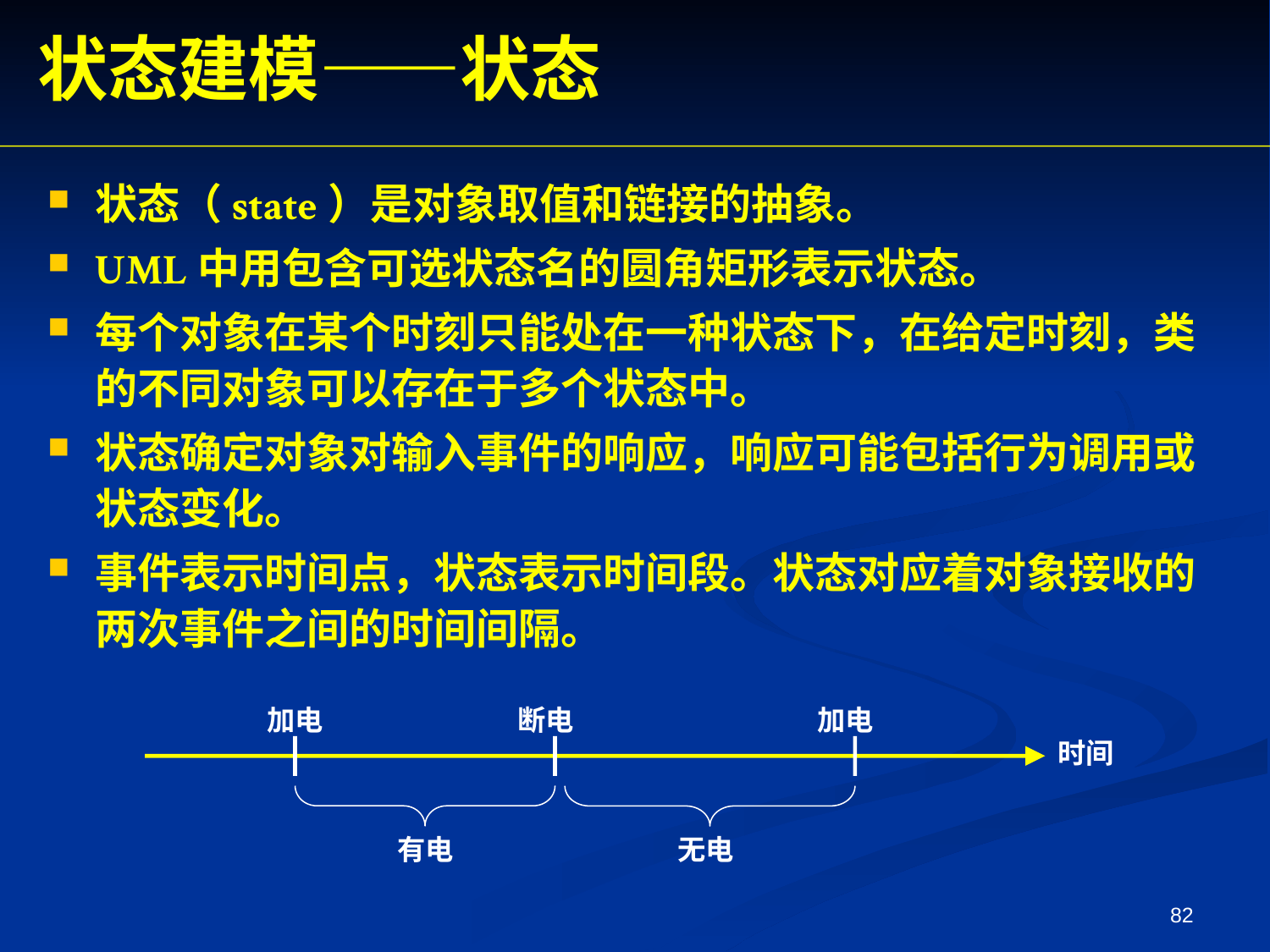

状态建模——状态

状态（state）是对象取值和链接的抽象。
UML中用包含可选状态名的圆角矩形表示状态。
每个对象在某个时刻只能处在一种状态下，在给定时刻，类的不同对象可以存在于多个状态中。
状态确定对象对输入事件的响应，响应可能包括行为调用或状态变化。
事件表示时间点，状态表示时间段。状态对应着对象接收的两次事件之间的时间间隔。

加电
断电
加电
时间

有电
无电
82